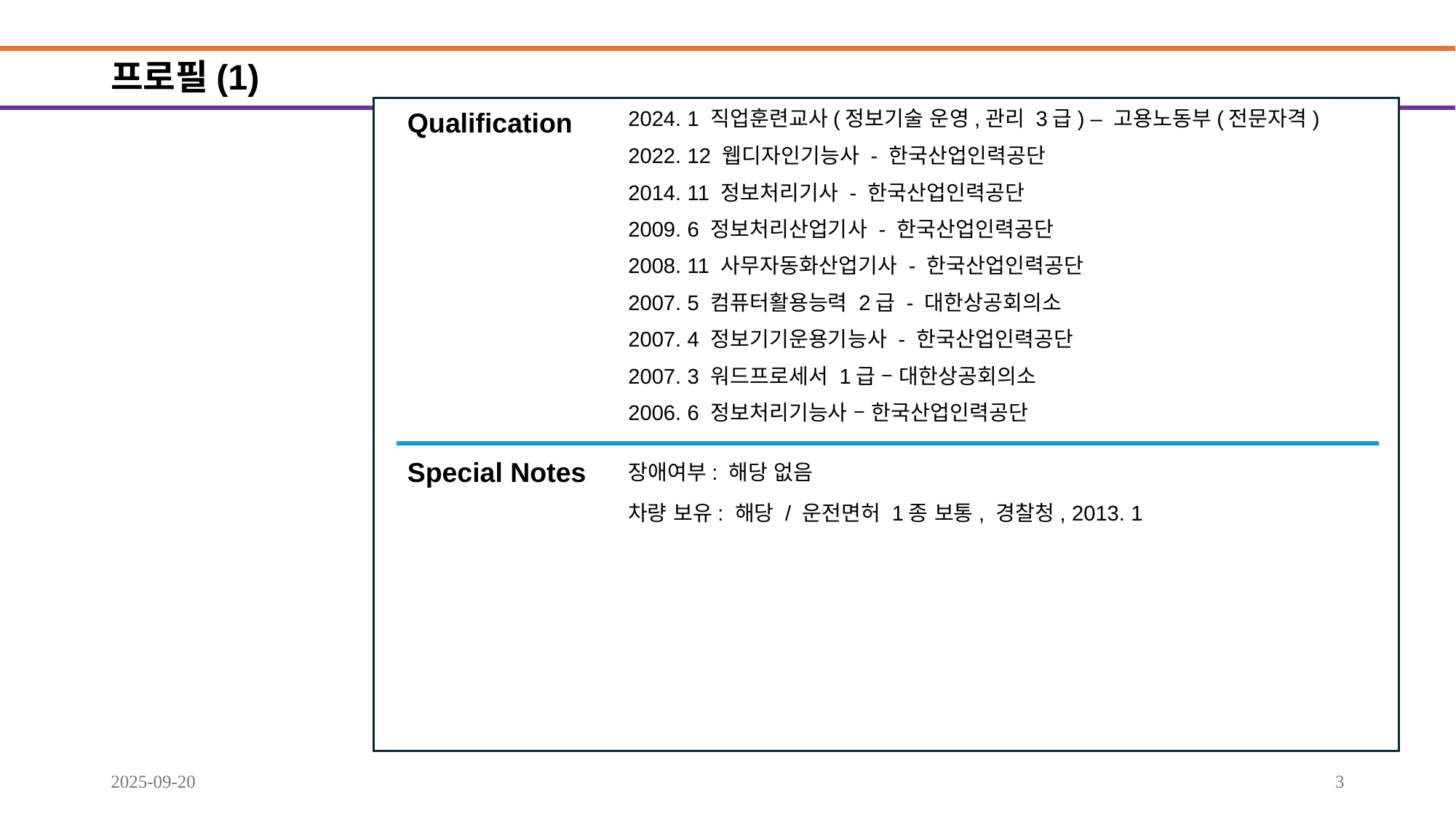

# 프로필(1)

Qualification
2024. 1 직업훈련교사(정보기술 운영,관리 3급) – 고용노동부(전문자격)
2022. 12 웹디자인기능사 - 한국산업인력공단
2014. 11 정보처리기사 - 한국산업인력공단
2009. 6 정보처리산업기사 - 한국산업인력공단
2008. 11 사무자동화산업기사 - 한국산업인력공단
2007. 5 컴퓨터활용능력 2급 - 대한상공회의소
2007. 4 정보기기운용기능사 - 한국산업인력공단
2007. 3 워드프로세서 1급 – 대한상공회의소
2006. 6 정보처리기능사 – 한국산업인력공단
Special Notes
장애여부: 해당 없음
차량 보유: 해당 / 운전면허 1종 보통, 경찰청, 2013. 1
2025-09-20
3